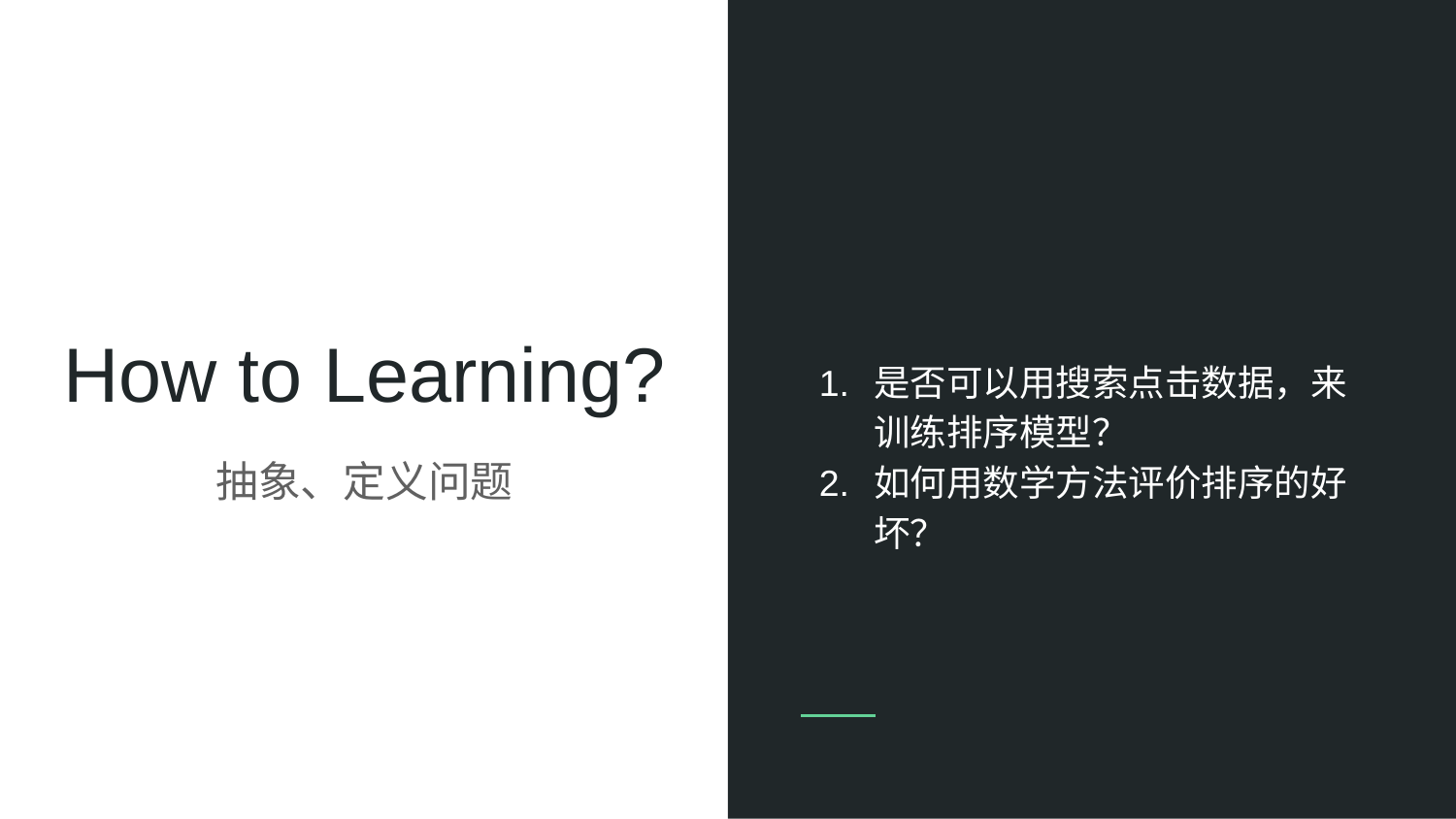

# How to Learning?
是否可以用搜索点击数据，来训练排序模型？
如何用数学方法评价排序的好坏？
抽象、定义问题